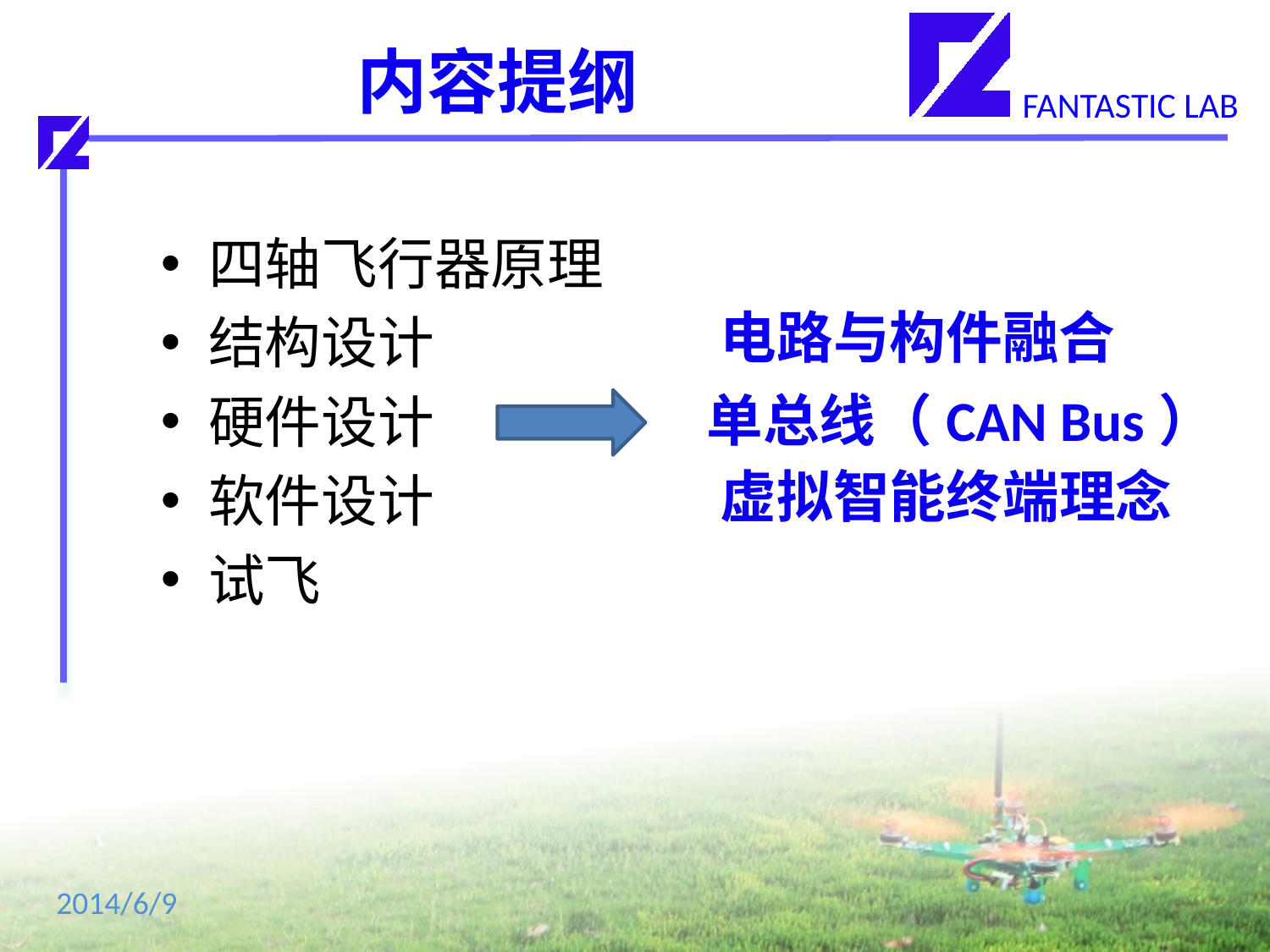

# 内容提纲
四轴飞行器原理
结构设计
硬件设计
软件设计
试飞
电路与构件融合
单总线（CAN Bus）

虚拟智能终端理念